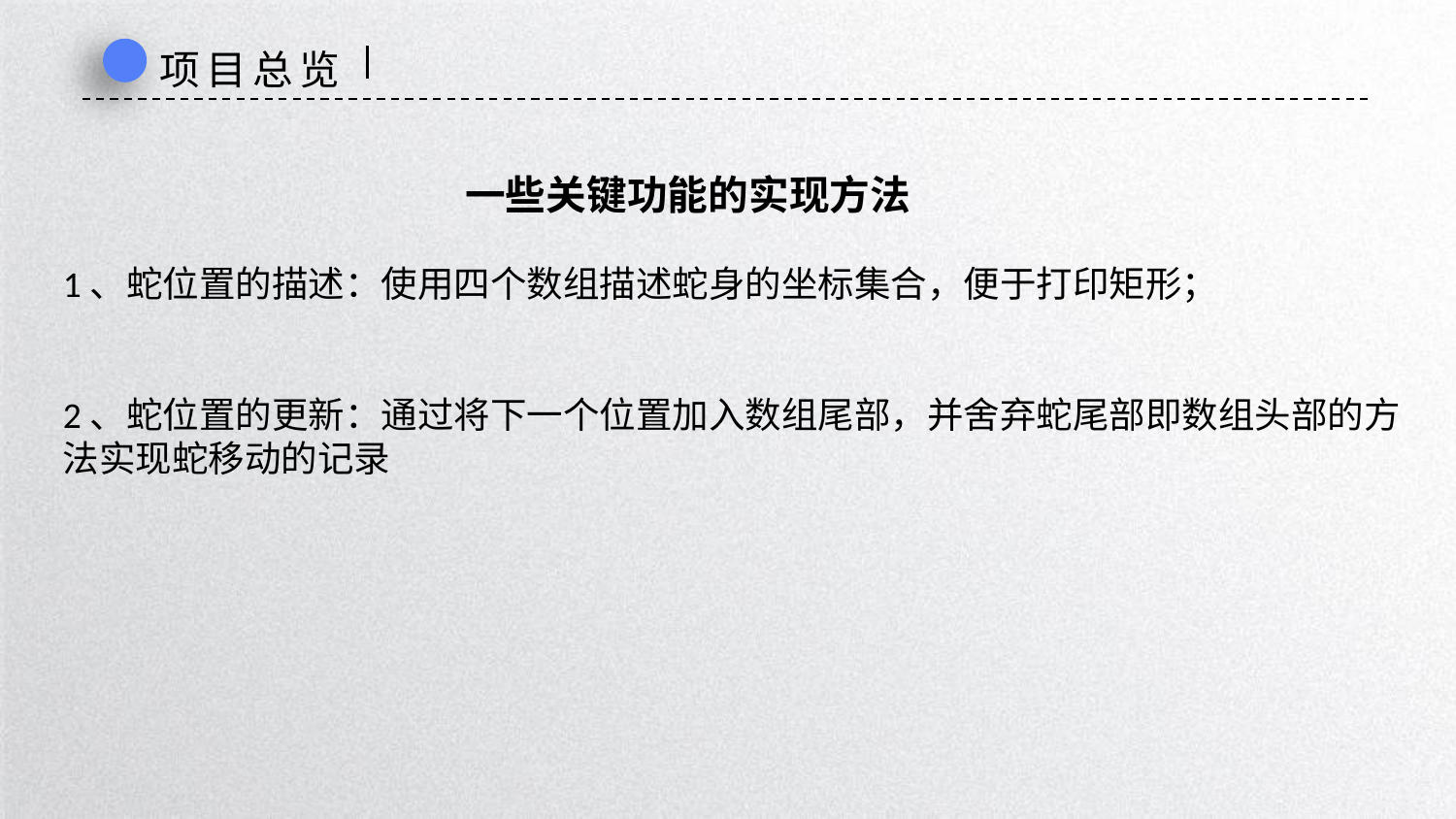

项目总览

一些关键功能的实现方法
1、蛇位置的描述：使用四个数组描述蛇身的坐标集合，便于打印矩形；

2、蛇位置的更新：通过将下一个位置加入数组尾部，并舍弃蛇尾部即数组头部的方法实现蛇移动的记录